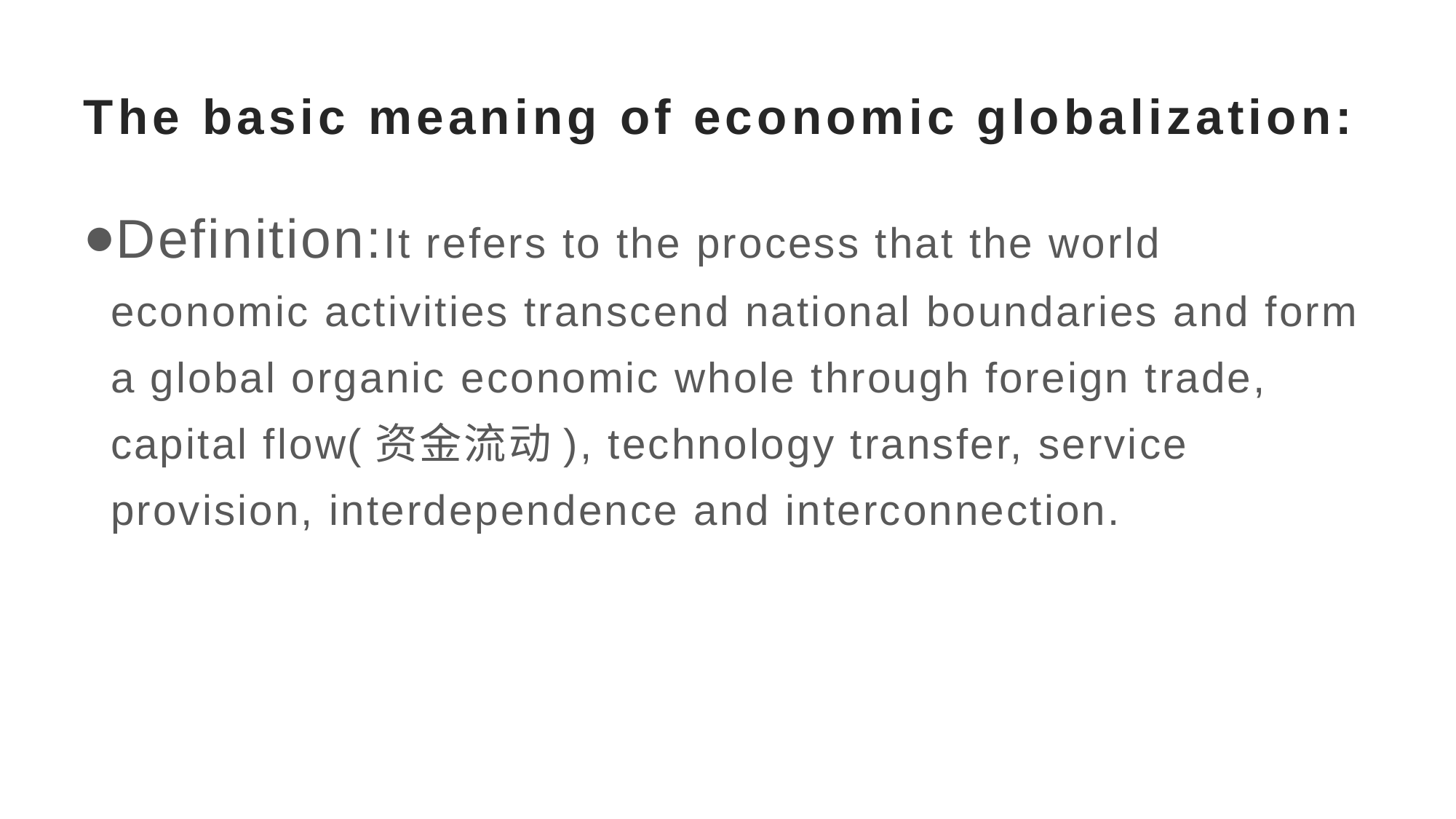

# The basic meaning of economic globalization:
Definition:It refers to the process that the world economic activities transcend national boundaries and form a global organic economic whole through foreign trade, capital flow(资金流动), technology transfer, service provision, interdependence and interconnection.